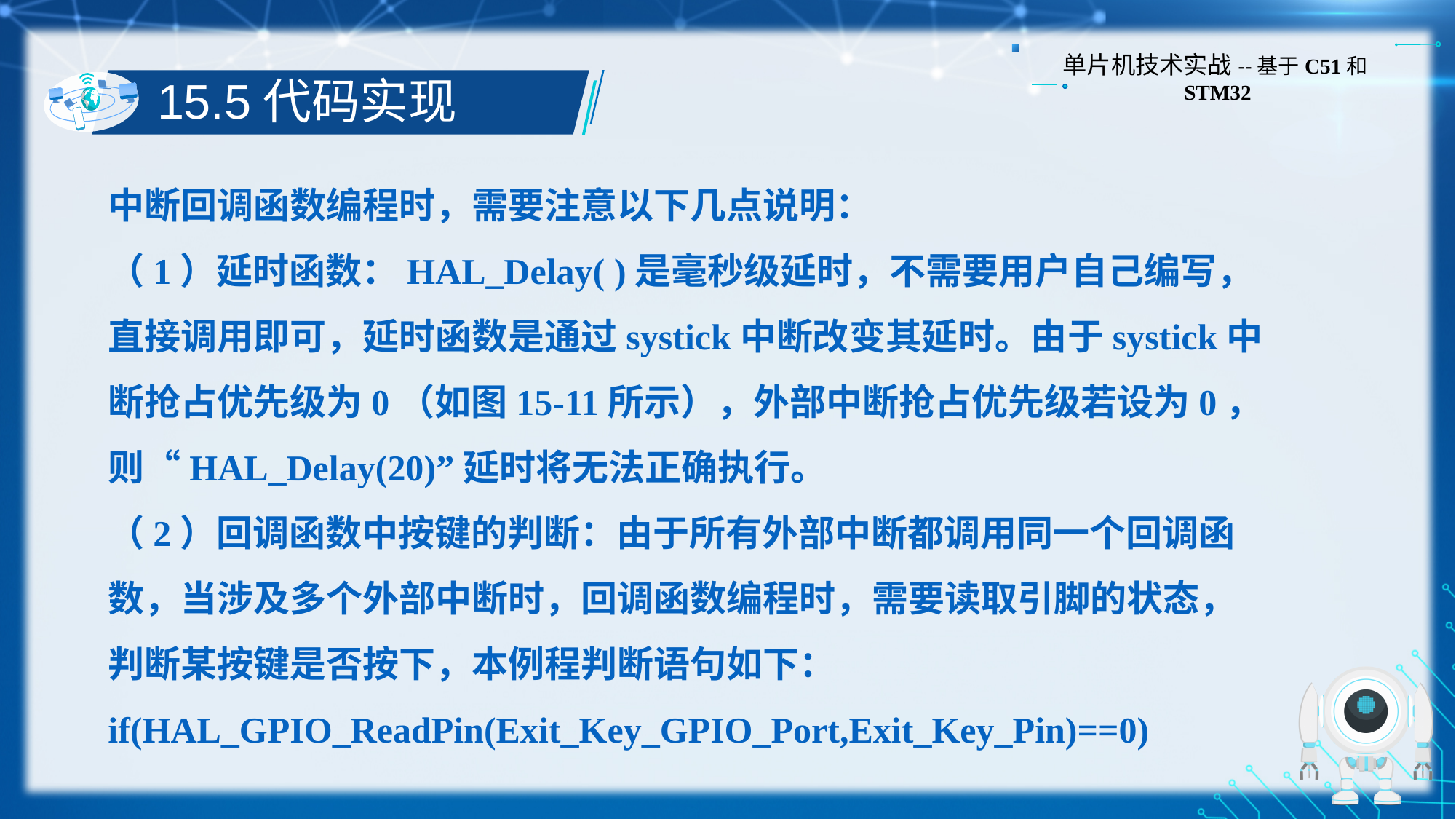

15.5代码实现

中断回调函数编程时，需要注意以下几点说明：
（1）延时函数：HAL_Delay( )是毫秒级延时，不需要用户自己编写，直接调用即可，延时函数是通过systick中断改变其延时。由于systick中断抢占优先级为0（如图15-11所示），外部中断抢占优先级若设为0，则“HAL_Delay(20)”延时将无法正确执行。
（2）回调函数中按键的判断：由于所有外部中断都调用同一个回调函数，当涉及多个外部中断时，回调函数编程时，需要读取引脚的状态，判断某按键是否按下，本例程判断语句如下：
if(HAL_GPIO_ReadPin(Exit_Key_GPIO_Port,Exit_Key_Pin)==0)